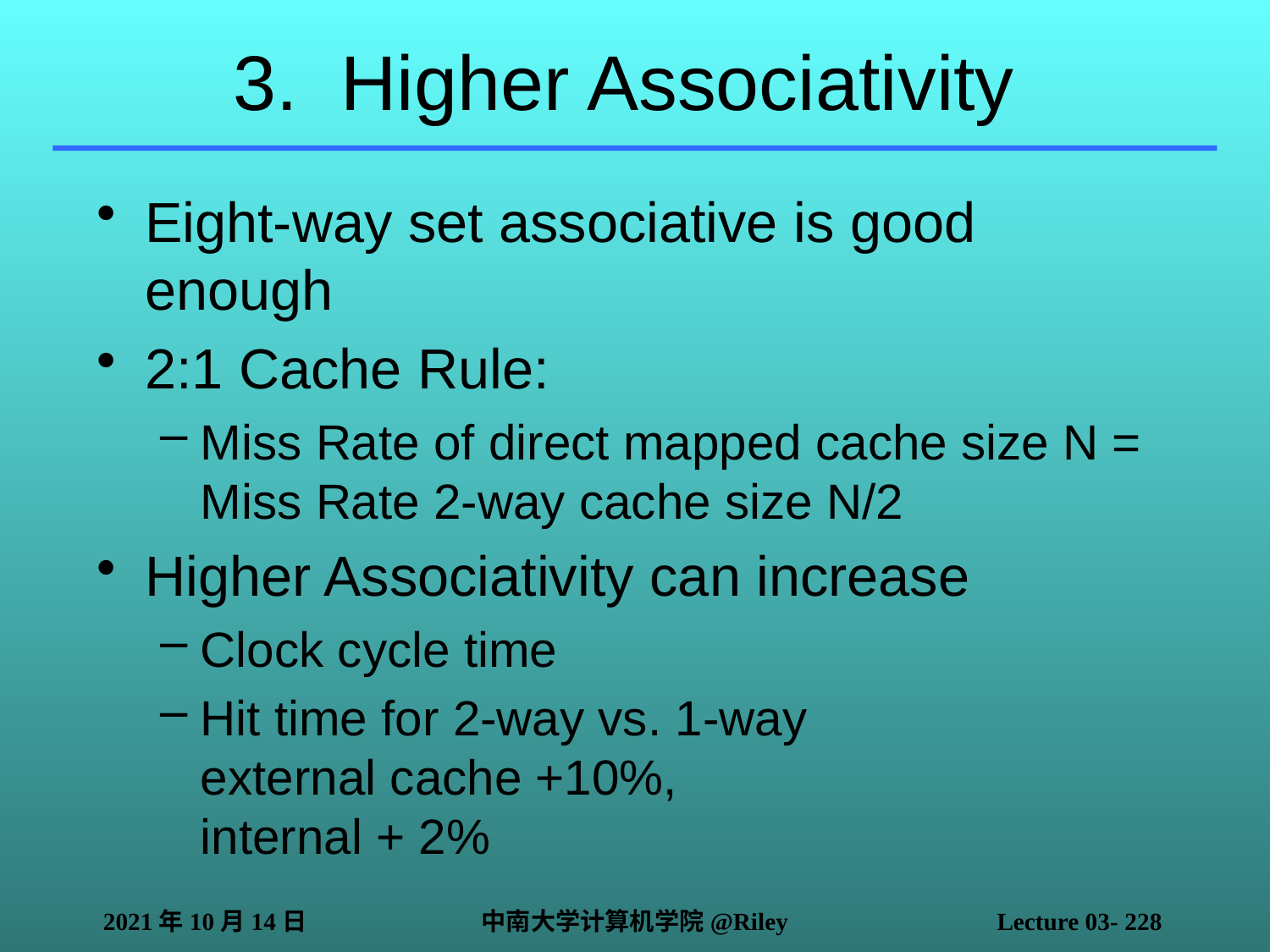

# 3.  Higher Associativity

Eight-way set associative is good enough
2:1 Cache Rule:
Miss Rate of direct mapped cache size N = Miss Rate 2-way cache size N/2
Higher Associativity can increase
Clock cycle time
Hit time for 2-way vs. 1-way
external cache +10%,
internal + 2%
2021年10月14日
中南大学计算机学院@Riley
Lecture 03- 228